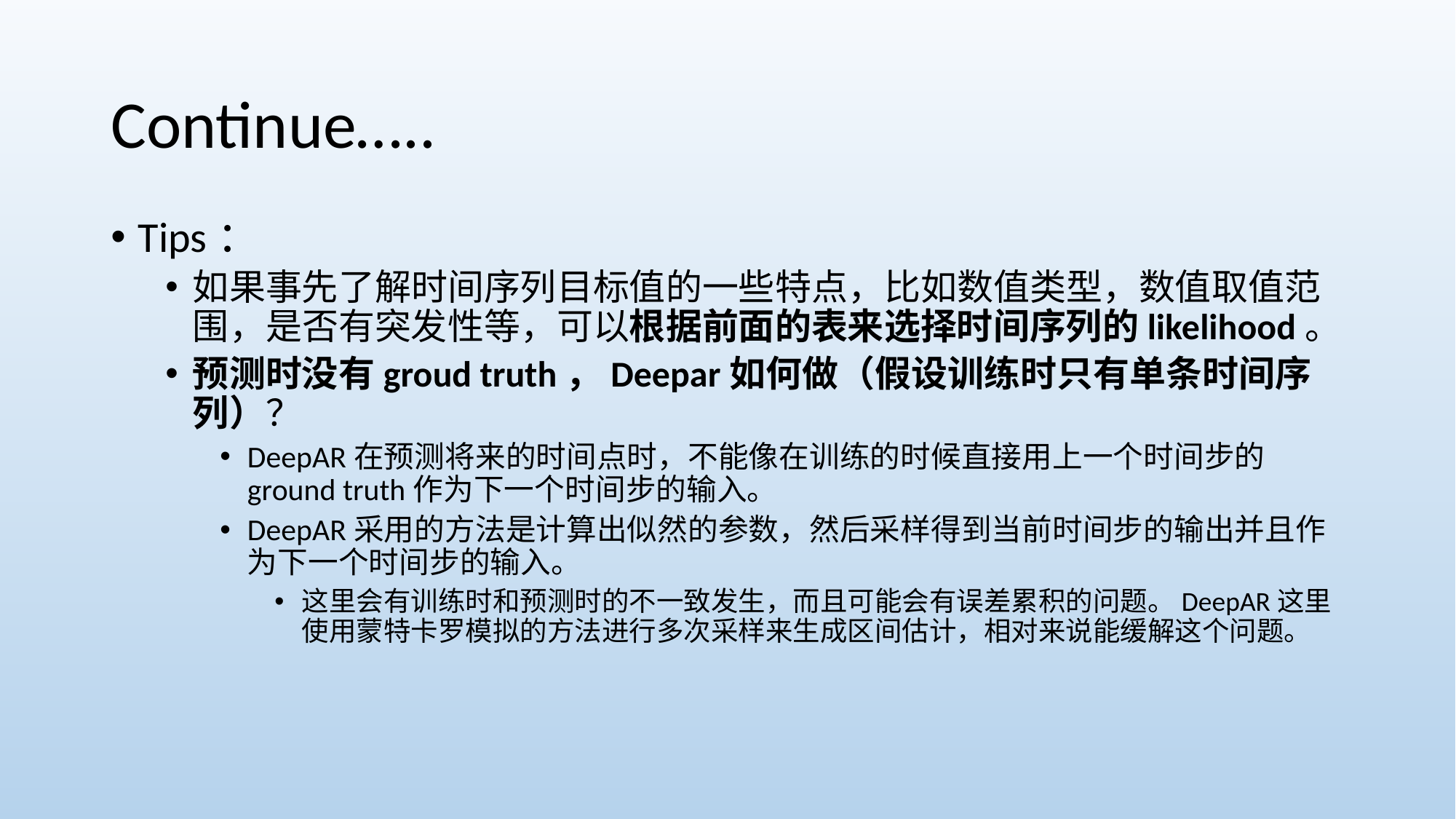

# Continue…..
Tips：
如果事先了解时间序列目标值的一些特点，比如数值类型，数值取值范围，是否有突发性等，可以根据前面的表来选择时间序列的likelihood。
预测时没有groud truth，Deepar如何做（假设训练时只有单条时间序列）？
DeepAR在预测将来的时间点时，不能像在训练的时候直接用上一个时间步的ground truth作为下一个时间步的输入。
DeepAR采用的方法是计算出似然的参数，然后采样得到当前时间步的输出并且作为下一个时间步的输入。
这里会有训练时和预测时的不一致发生，而且可能会有误差累积的问题。DeepAR这里使用蒙特卡罗模拟的方法进行多次采样来生成区间估计，相对来说能缓解这个问题。